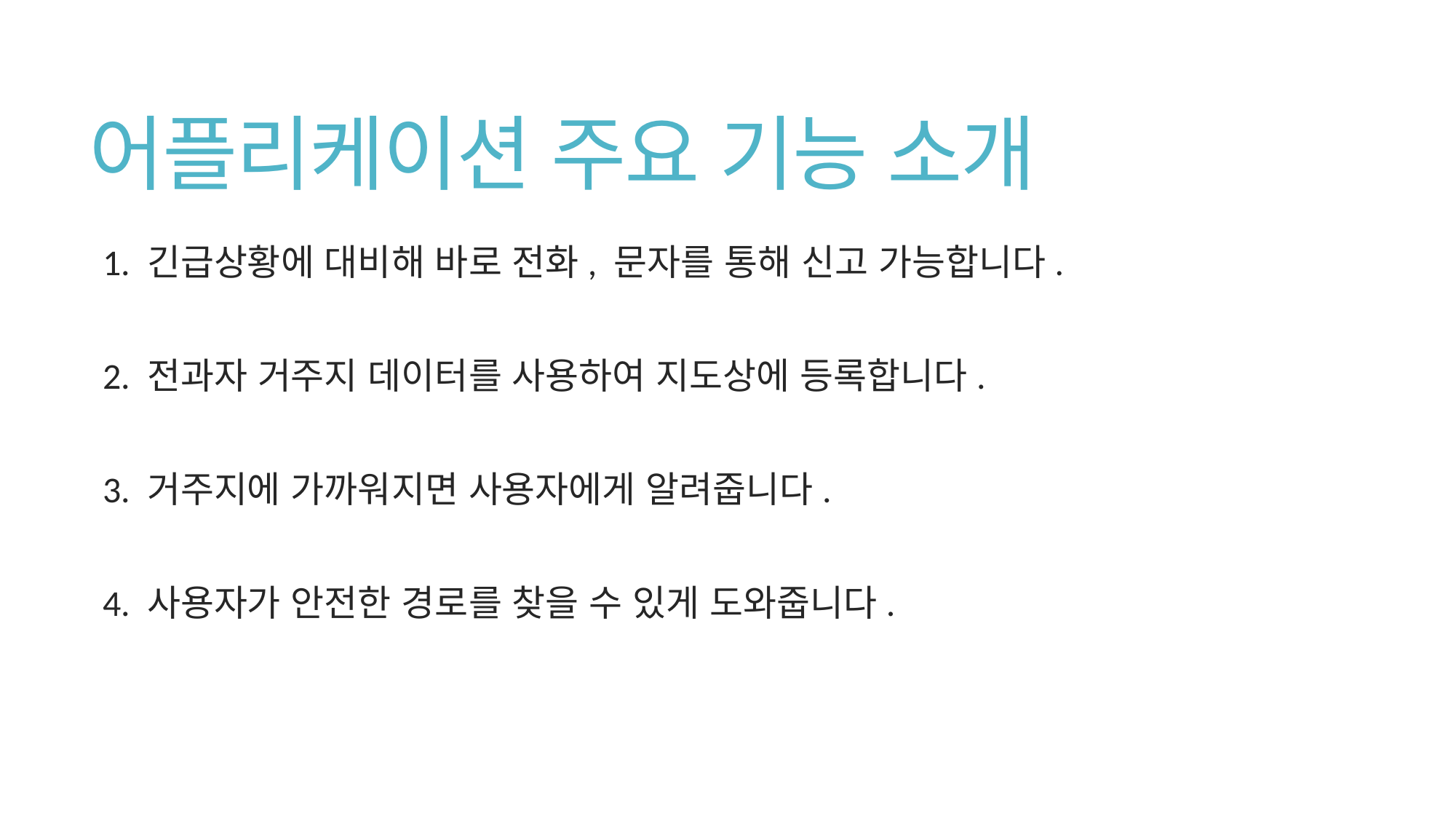

# 어플리케이션 주요 기능 소개
1. 긴급상황에 대비해 바로 전화, 문자를 통해 신고 가능합니다.

2. 전과자 거주지 데이터를 사용하여 지도상에 등록합니다.

3. 거주지에 가까워지면 사용자에게 알려줍니다.

4. 사용자가 안전한 경로를 찾을 수 있게 도와줍니다.